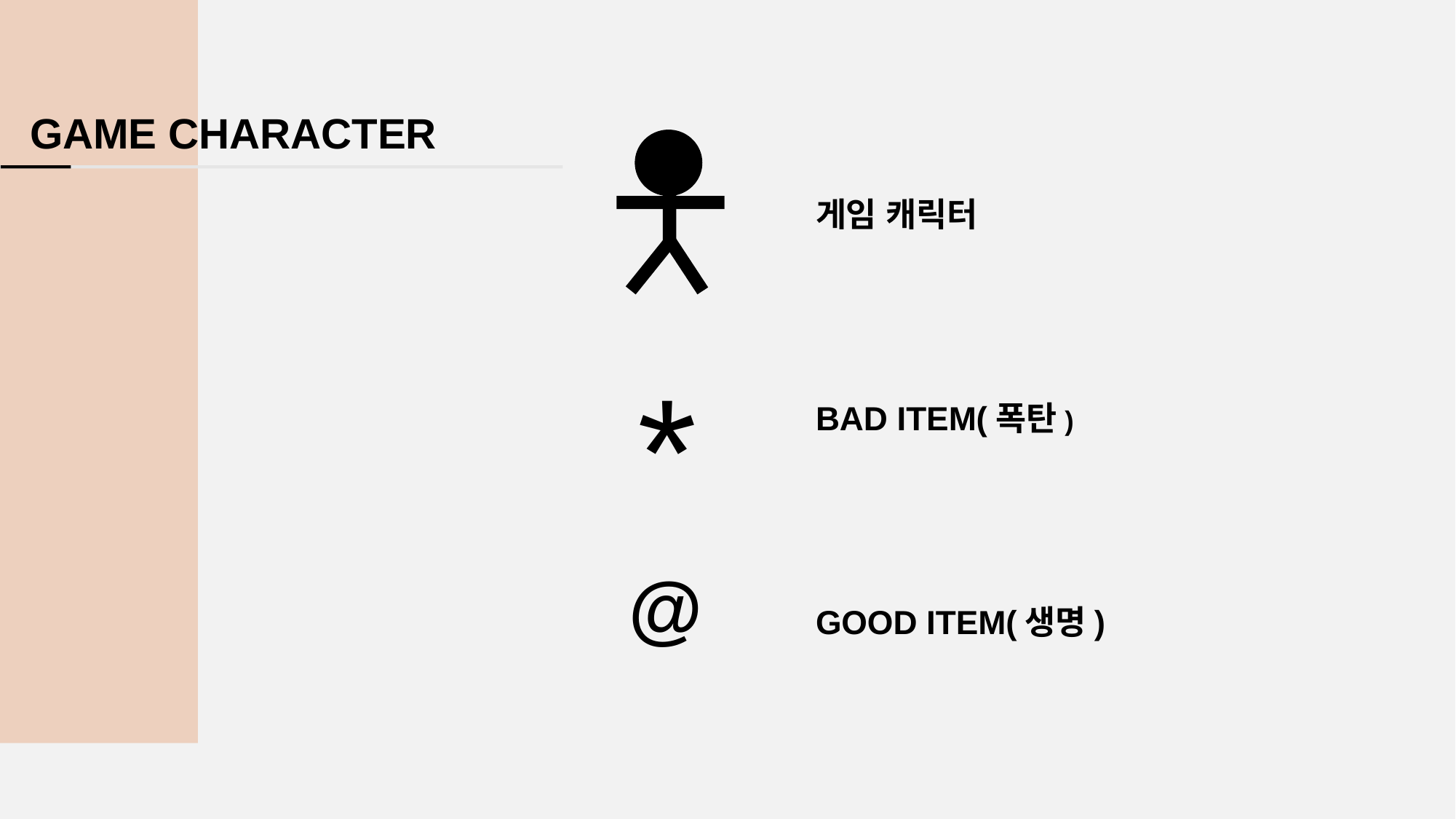

GAME CHARACTER

게임 캐릭터
*
BAD ITEM(폭탄)
@
GOOD ITEM(생명)